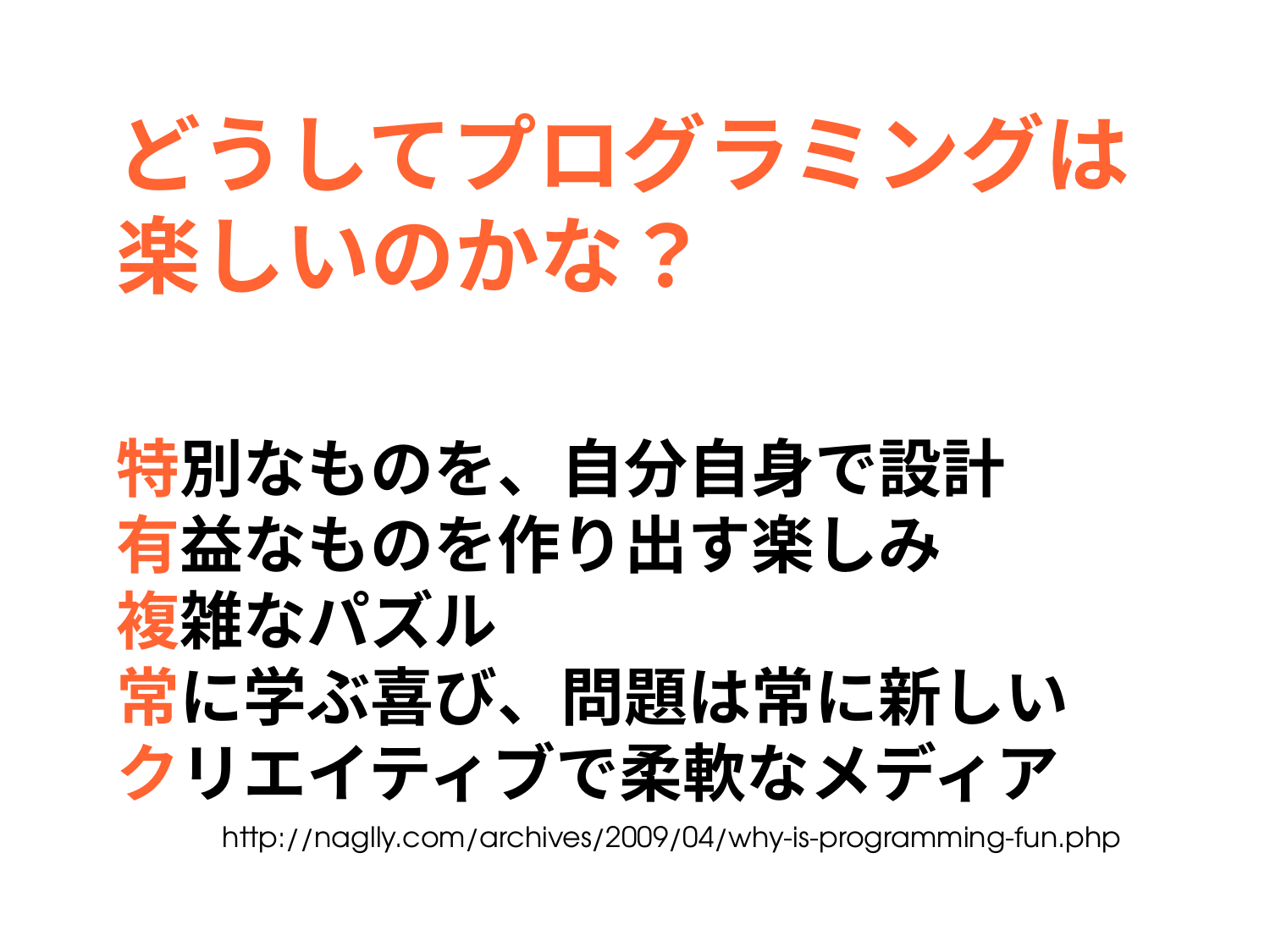

どうしてプログラミングは
楽しいのかな？
特別なものを、自分自身で設計
有益なものを作り出す楽しみ
複雑なパズル
常に学ぶ喜び、問題は常に新しい
クリエイティブで柔軟なメディア
http://naglly.com/archives/2009/04/why-is-programming-fun.php